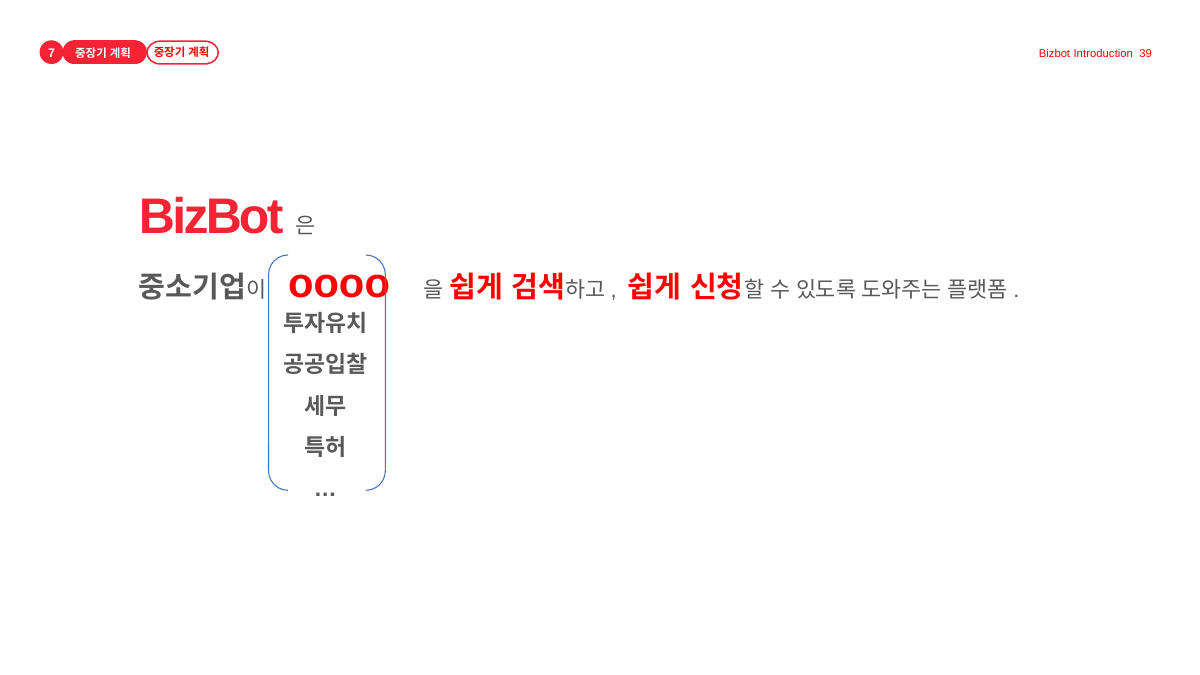

7
중장기 계획
추진 배경 및 문제 인식
중장기 계획
Bizbot Introduction  39

BizBot은
중소기업이  oooo  을 쉽게 검색하고, 쉽게 신청할 수 있도록 도와주는 플랫폼.

투자유치
공공입찰
세무
특허
…